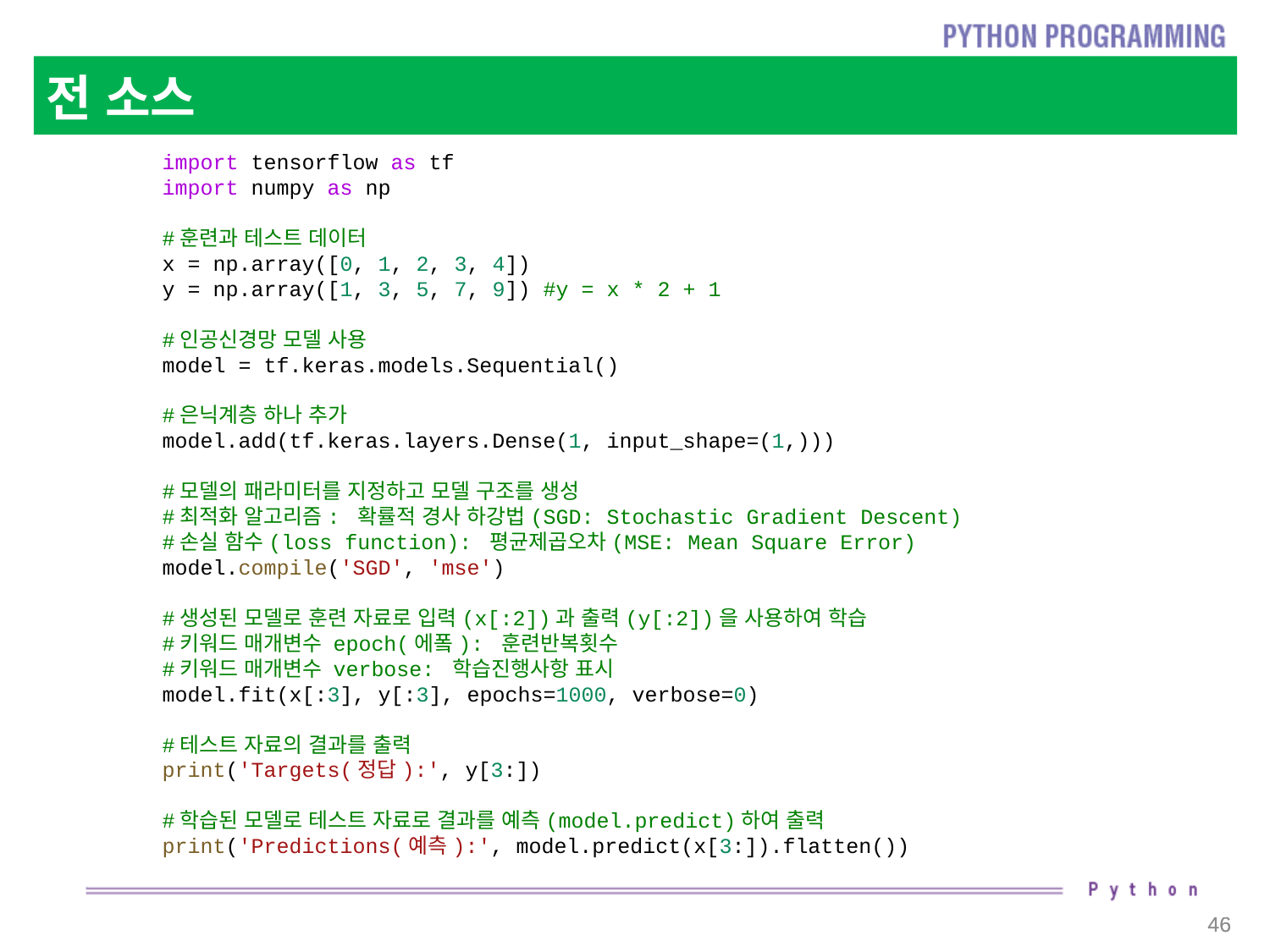

# 전 소스
import tensorflow as tf
import numpy as np
#훈련과 테스트 데이터
x = np.array([0, 1, 2, 3, 4])
y = np.array([1, 3, 5, 7, 9]) #y = x * 2 + 1
#인공신경망 모델 사용
model = tf.keras.models.Sequential()
#은닉계층 하나 추가
model.add(tf.keras.layers.Dense(1, input_shape=(1,)))
#모델의 패라미터를 지정하고 모델 구조를 생성
#최적화 알고리즘: 확률적 경사 하강법(SGD: Stochastic Gradient Descent)
#손실 함수(loss function): 평균제곱오차(MSE: Mean Square Error)
model.compile('SGD', 'mse')
#생성된 모델로 훈련 자료로 입력(x[:2])과 출력(y[:2])을 사용하여 학습
#키워드 매개변수 epoch(에퐄): 훈련반복횟수
#키워드 매개변수 verbose: 학습진행사항 표시
model.fit(x[:3], y[:3], epochs=1000, verbose=0)
#테스트 자료의 결과를 출력
print('Targets(정답):', y[3:])
#학습된 모델로 테스트 자료로 결과를 예측(model.predict)하여 출력
print('Predictions(예측):', model.predict(x[3:]).flatten())
46